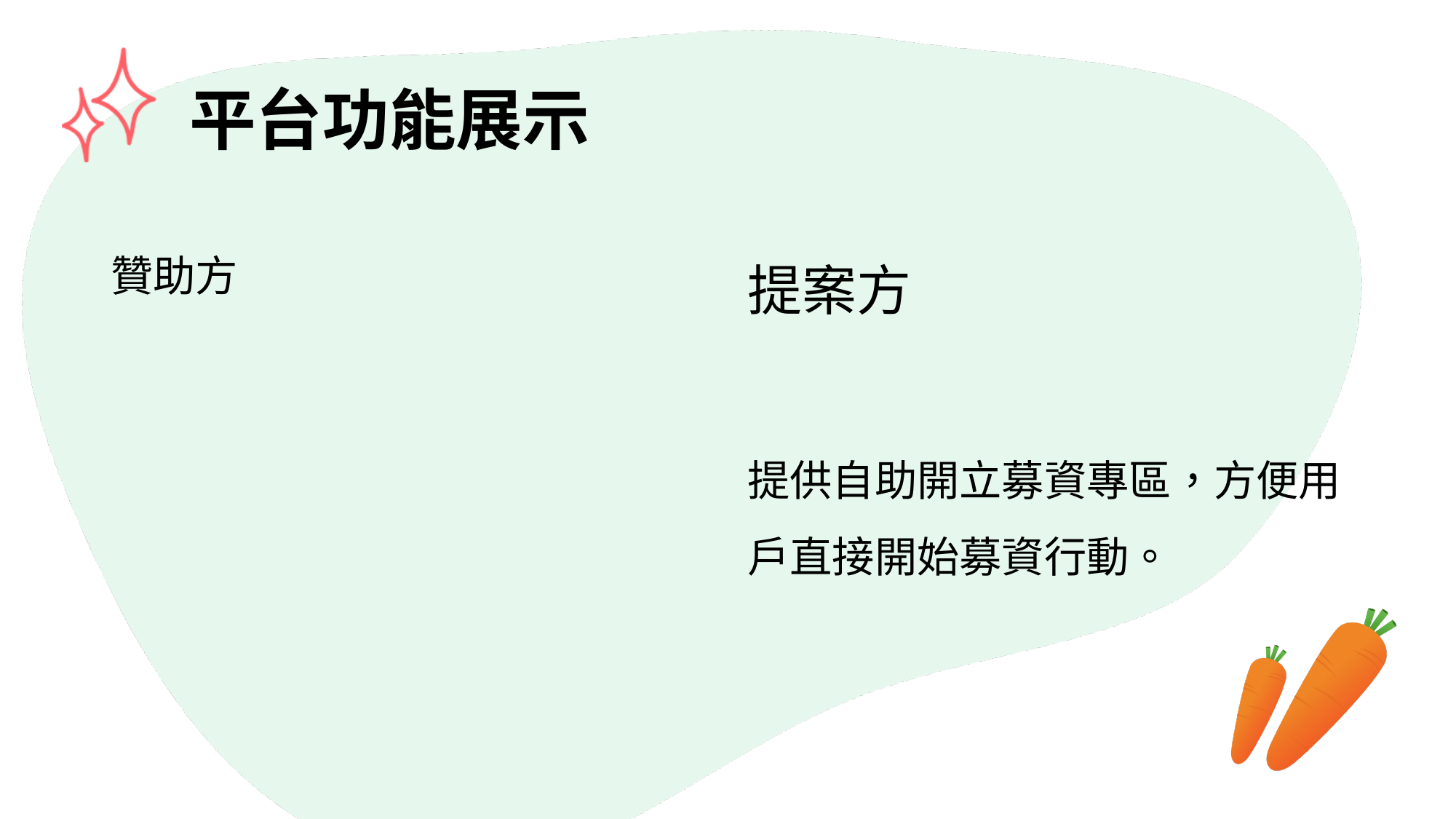

# 平台功能展示
贊助方

提案方

提供自助開立募資專區，方便用戶直接開始募資行動。